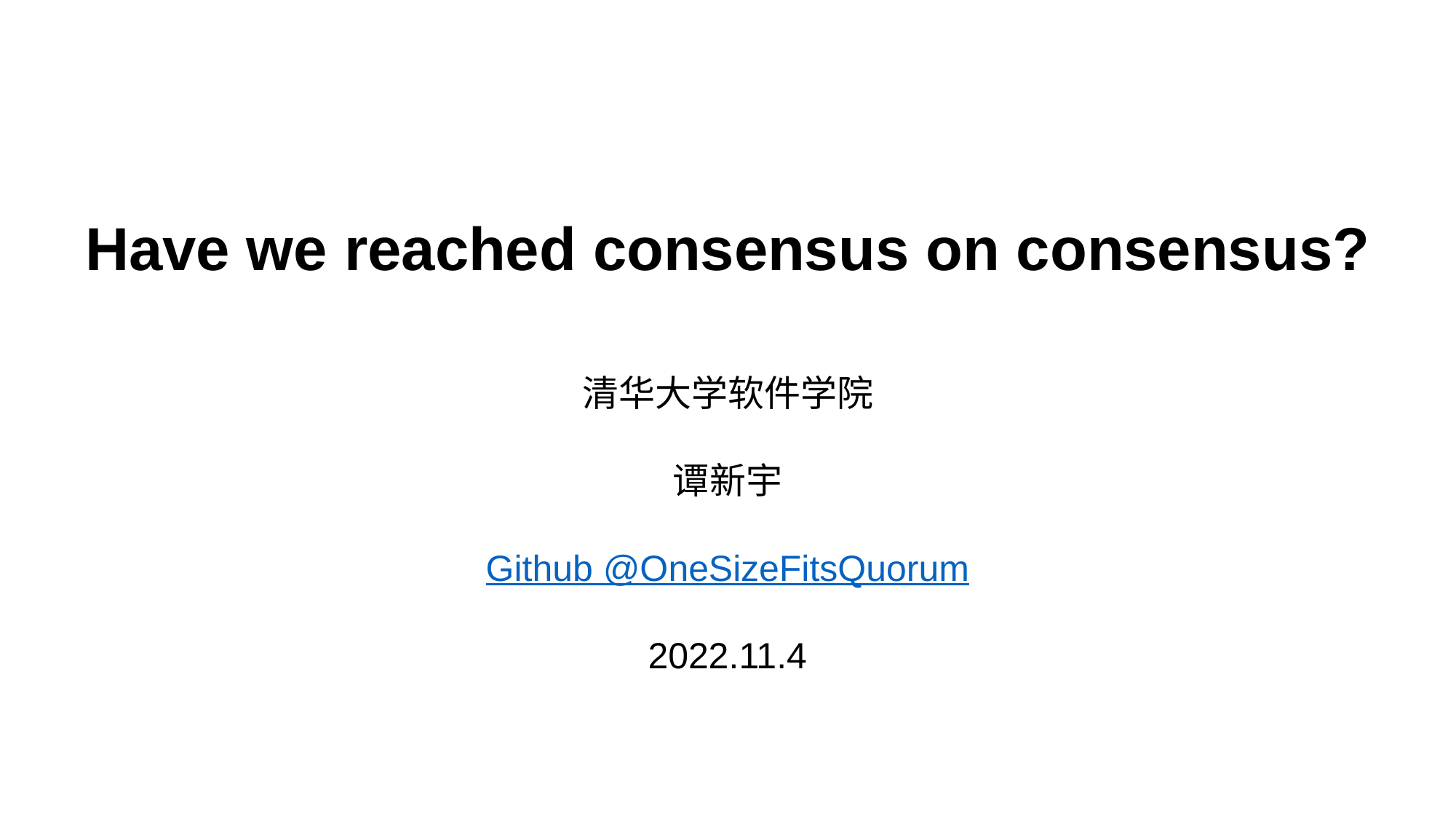

Have we reached consensus on consensus?

清华大学软件学院

谭新宇

Github @OneSizeFitsQuorum

2022.11.4